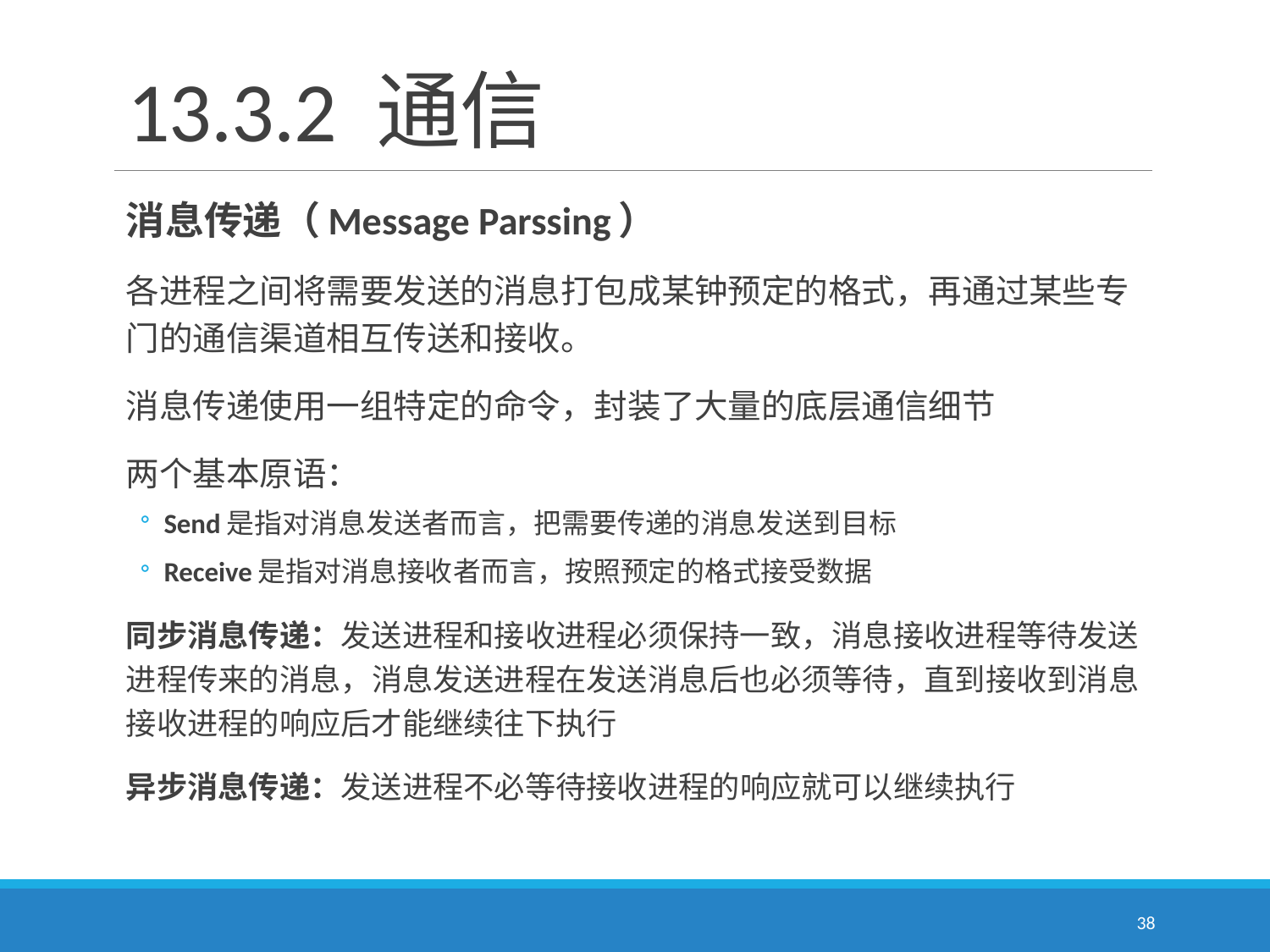

# 13.3.2 通信
消息传递（Message Parssing）
各进程之间将需要发送的消息打包成某钟预定的格式，再通过某些专门的通信渠道相互传送和接收。
消息传递使用一组特定的命令，封装了大量的底层通信细节
两个基本原语：
Send是指对消息发送者而言，把需要传递的消息发送到目标
Receive是指对消息接收者而言，按照预定的格式接受数据
同步消息传递：发送进程和接收进程必须保持一致，消息接收进程等待发送进程传来的消息，消息发送进程在发送消息后也必须等待，直到接收到消息接收进程的响应后才能继续往下执行
异步消息传递：发送进程不必等待接收进程的响应就可以继续执行
38